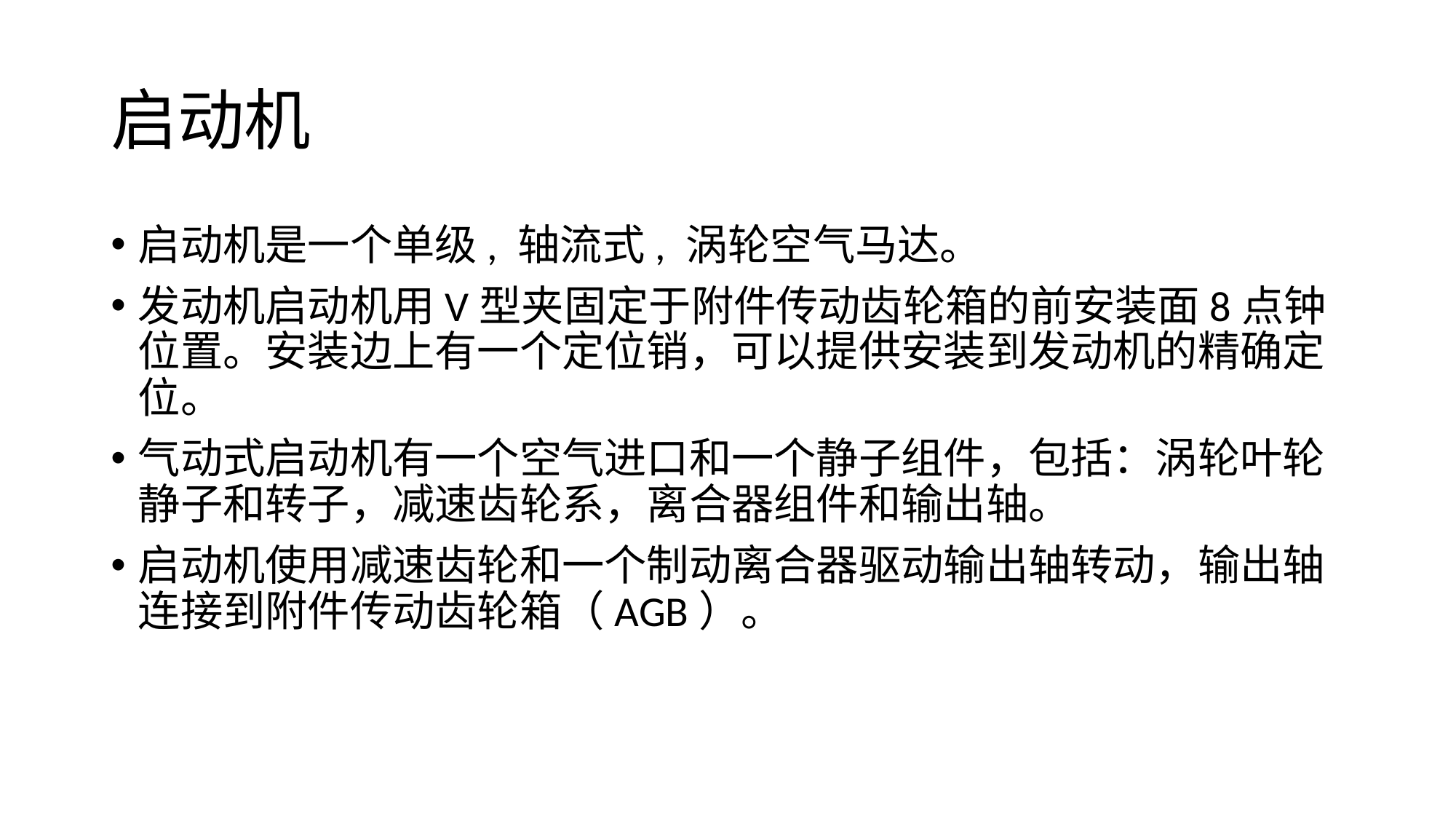

# 启动机
启动机是一个单级, 轴流式, 涡轮空气马达。
发动机启动机用V型夹固定于附件传动齿轮箱的前安装面8点钟位置。安装边上有一个定位销，可以提供安装到发动机的精确定位。
气动式启动机有一个空气进口和一个静子组件，包括：涡轮叶轮静子和转子，减速齿轮系，离合器组件和输出轴。
启动机使用减速齿轮和一个制动离合器驱动输出轴转动，输出轴连接到附件传动齿轮箱（AGB）。